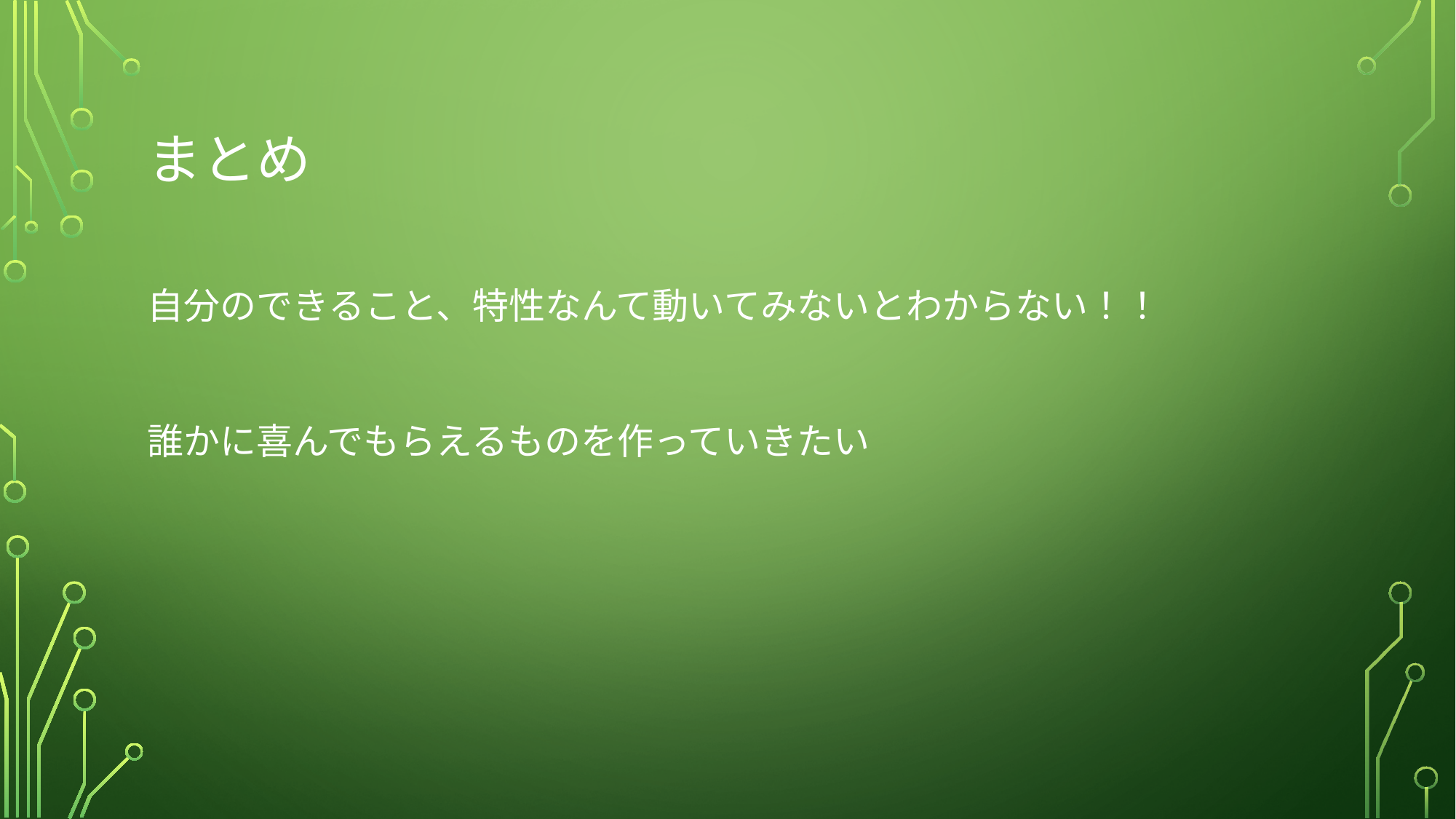

# まとめ
自分のできること、特性なんて動いてみないとわからない！！

誰かに喜んでもらえるものを作っていきたい